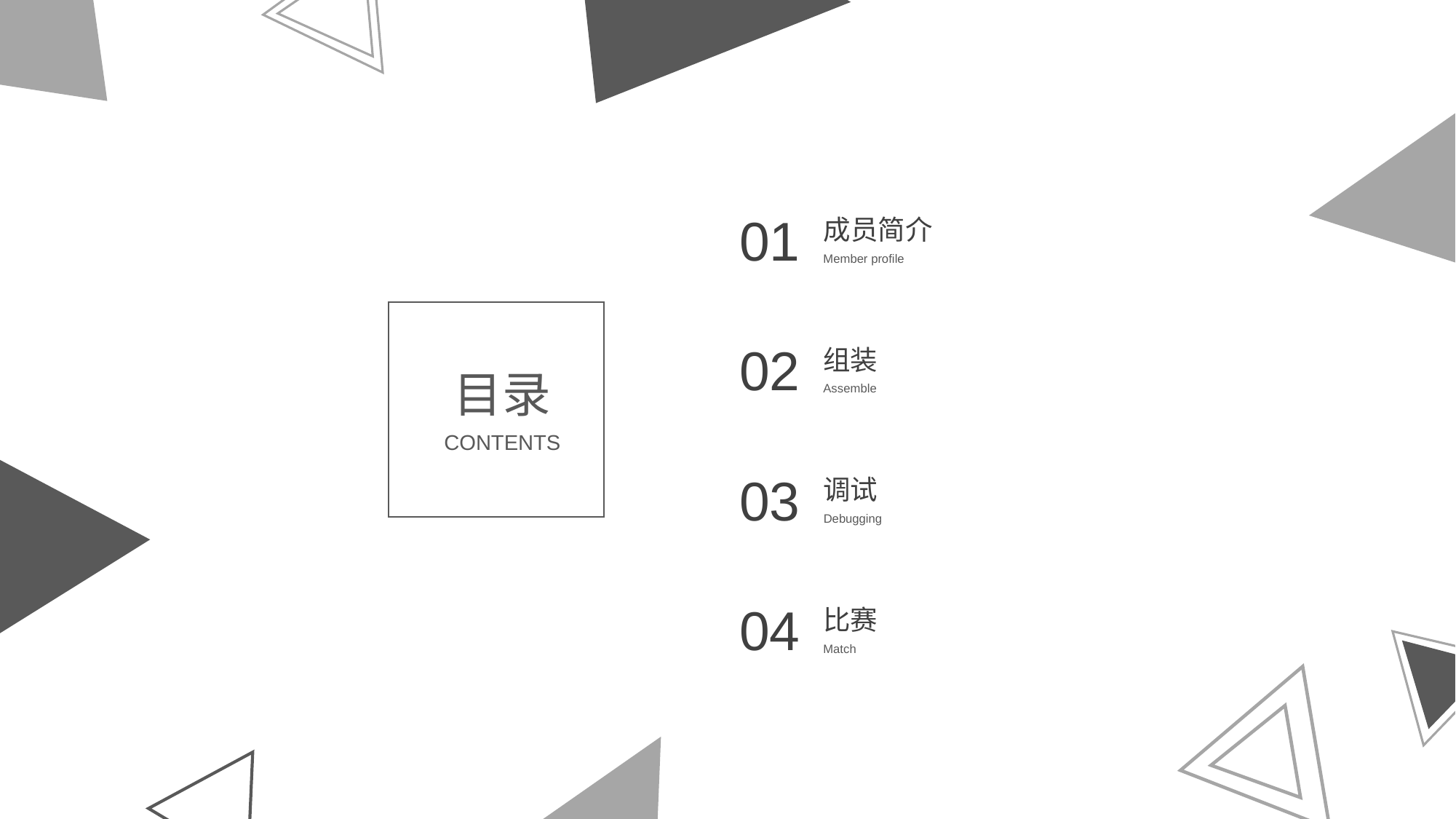

01
成员简介
Member profile

02
组装
目录
CONTENTS
Assemble

03
调试
Debugging
04
比赛

Match